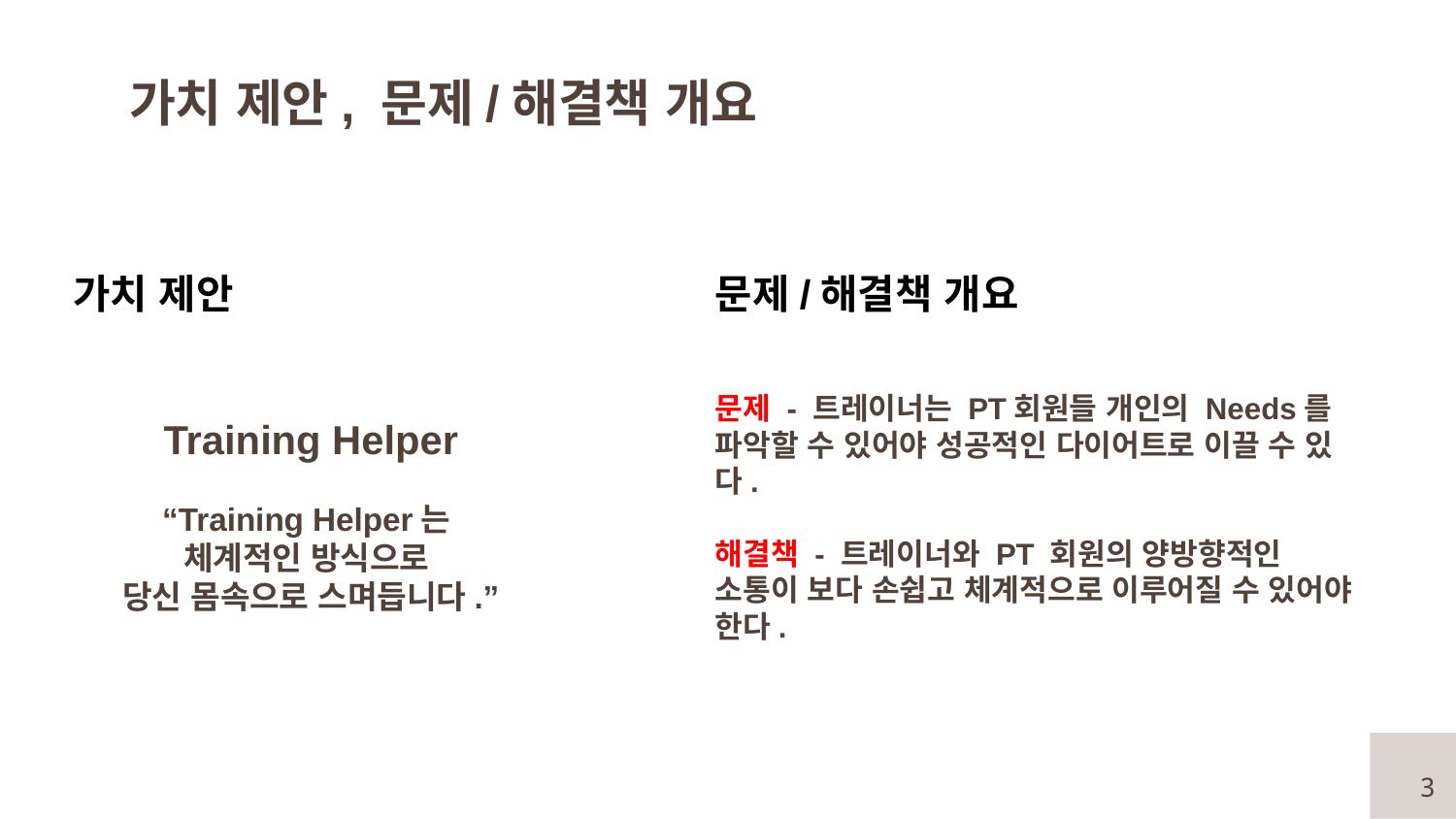

# 가치 제안, 문제/해결책 개요

가치 제안

Training Helper

“Training Helper는
체계적인 방식으로
당신 몸속으로 스며듭니다.”
문제/해결책 개요

문제 - 트레이너는 PT회원들 개인의 Needs를 파악할 수 있어야 성공적인 다이어트로 이끌 수 있다.

해결책 - 트레이너와 PT 회원의 양방향적인 소통이 보다 손쉽고 체계적으로 이루어질 수 있어야 한다.

3